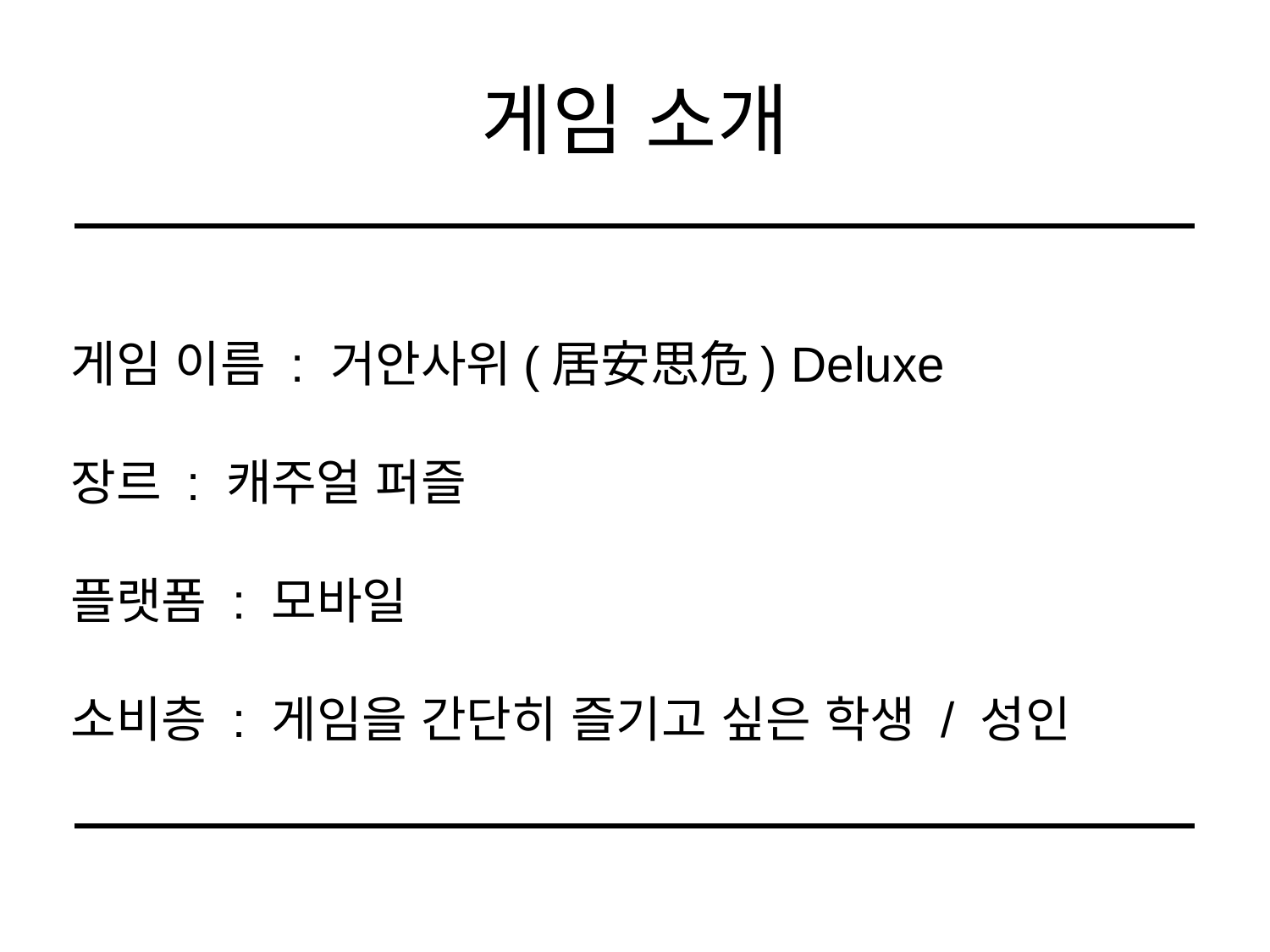

# 게임 소개
게임 이름 : 거안사위(居安思危) Deluxe

장르 : 캐주얼 퍼즐

플랫폼 : 모바일

소비층 : 게임을 간단히 즐기고 싶은 학생 / 성인